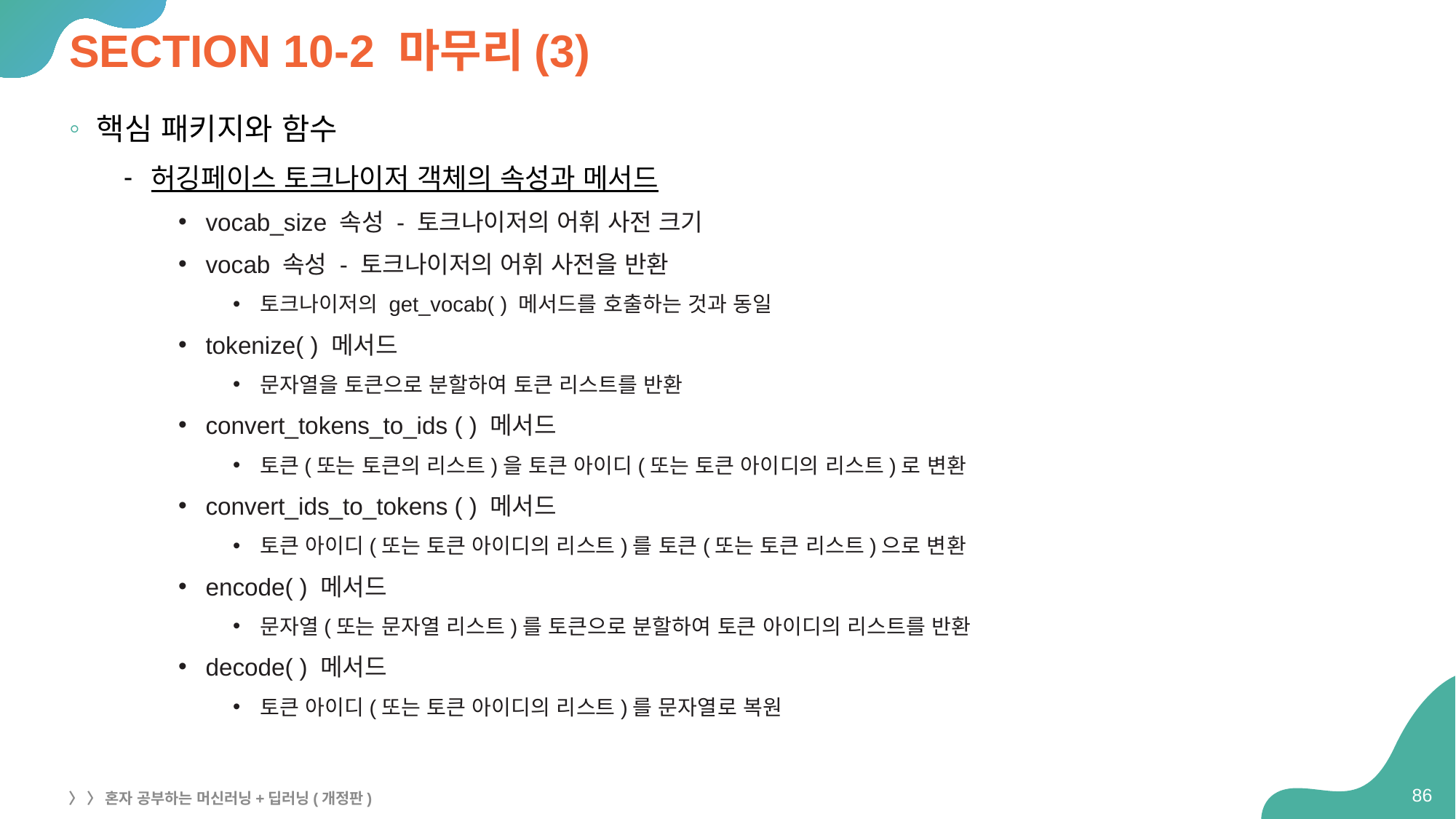

# SECTION 10-2 마무리(3)
핵심 패키지와 함수
허깅페이스 토크나이저 객체의 속성과 메서드
vocab_size 속성 - 토크나이저의 어휘 사전 크기
vocab 속성 - 토크나이저의 어휘 사전을 반환
토크나이저의 get_vocab( ) 메서드를 호출하는 것과 동일
tokenize( ) 메서드
문자열을 토큰으로 분할하여 토큰 리스트를 반환
convert_tokens_to_ids ( ) 메서드
토큰(또는 토큰의 리스트)을 토큰 아이디(또는 토큰 아이디의 리스트)로 변환
convert_ids_to_tokens ( ) 메서드
토큰 아이디(또는 토큰 아이디의 리스트)를 토큰(또는 토큰 리스트)으로 변환
encode( ) 메서드
문자열(또는 문자열 리스트)를 토큰으로 분할하여 토큰 아이디의 리스트를 반환
decode( ) 메서드
토큰 아이디(또는 토큰 아이디의 리스트)를 문자열로 복원
86
〉 〉 혼자 공부하는 머신러닝+딥러닝(개정판)